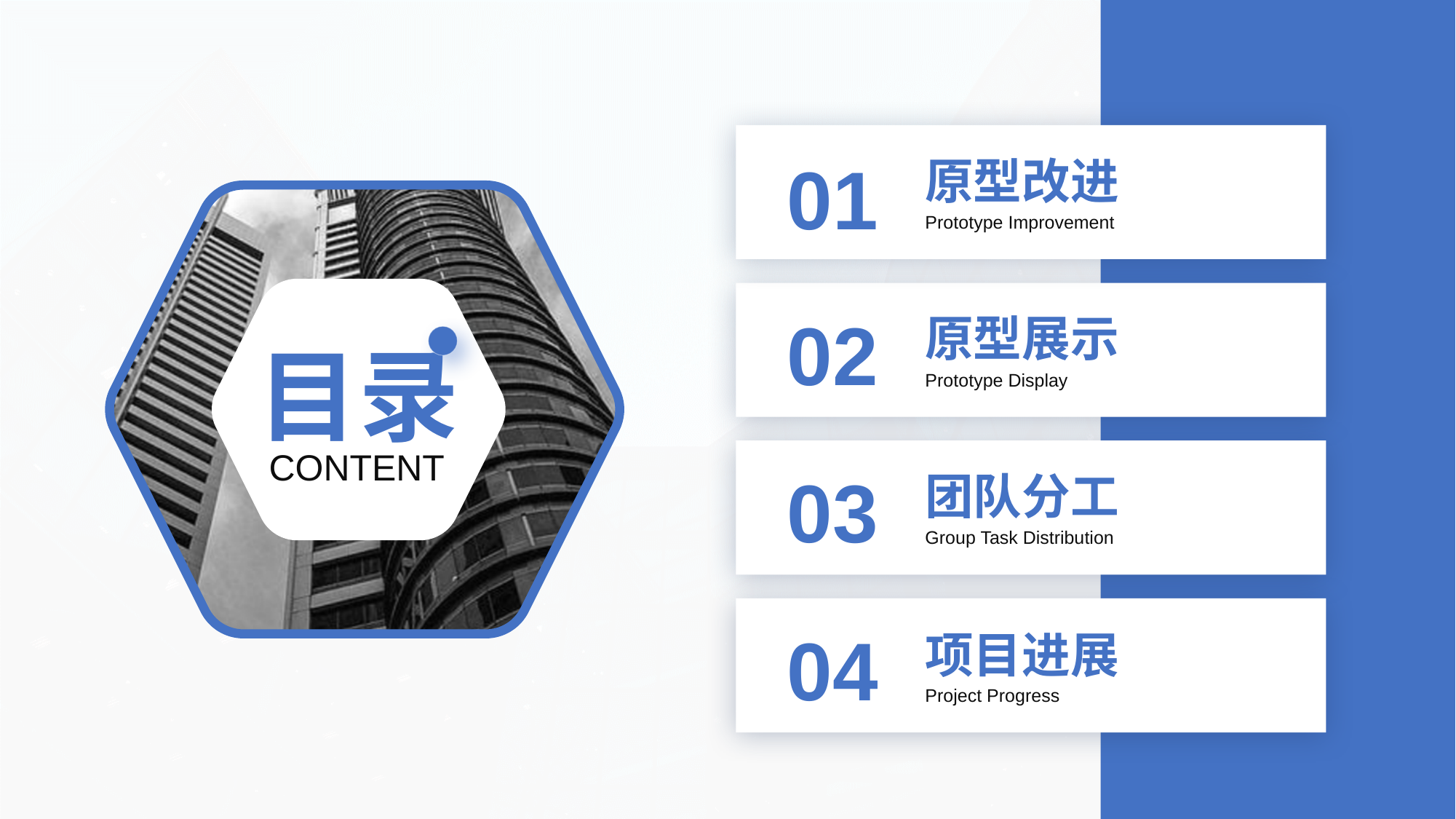

01
原型改进
Prototype Improvement
02
原型展示

目录
Prototype Display
CONTENT
03
团队分工
Group Task Distribution
04
项目进展
Project Progress